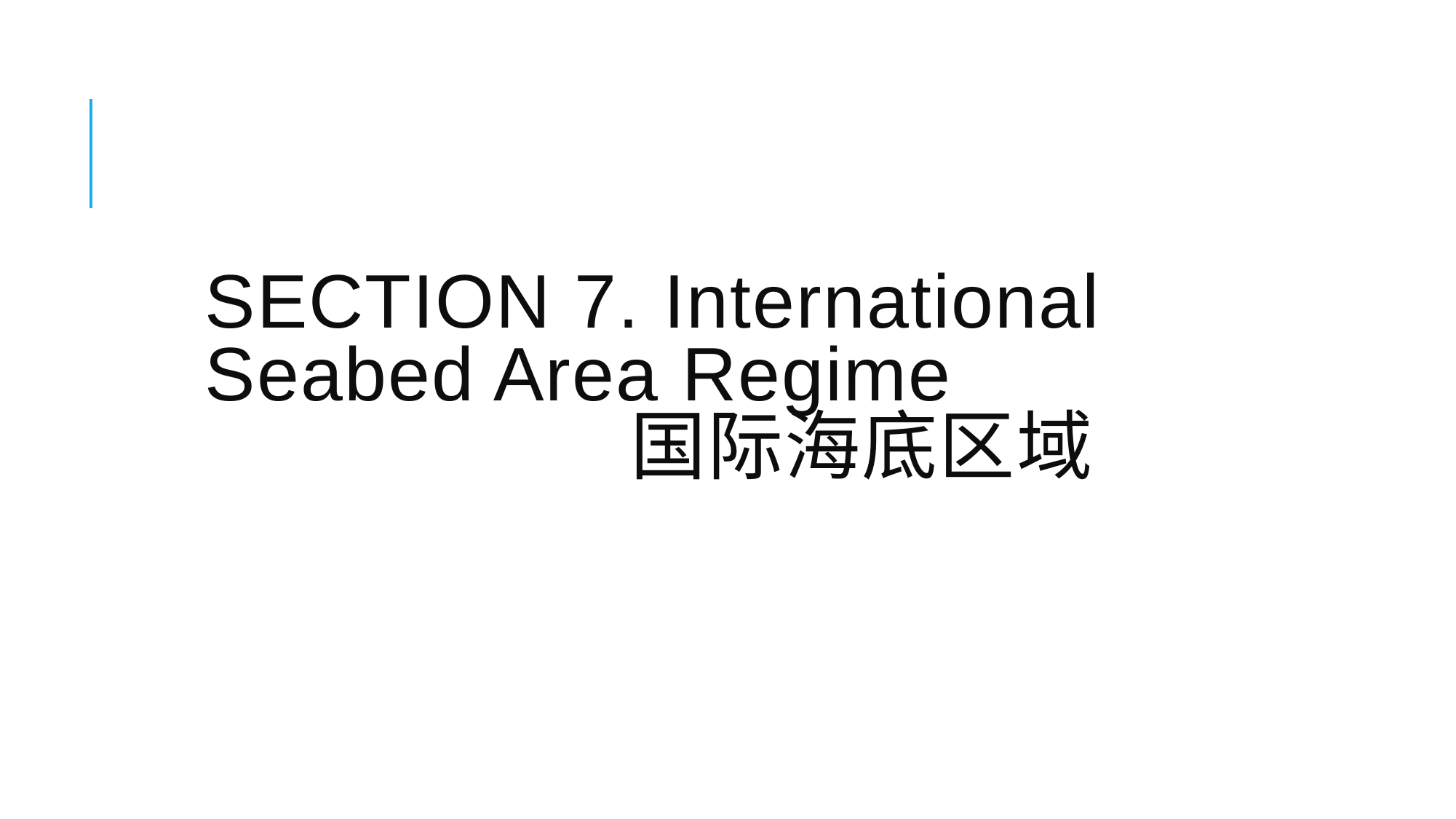

# Section 7. International Seabed Area Regime 国际海底区域